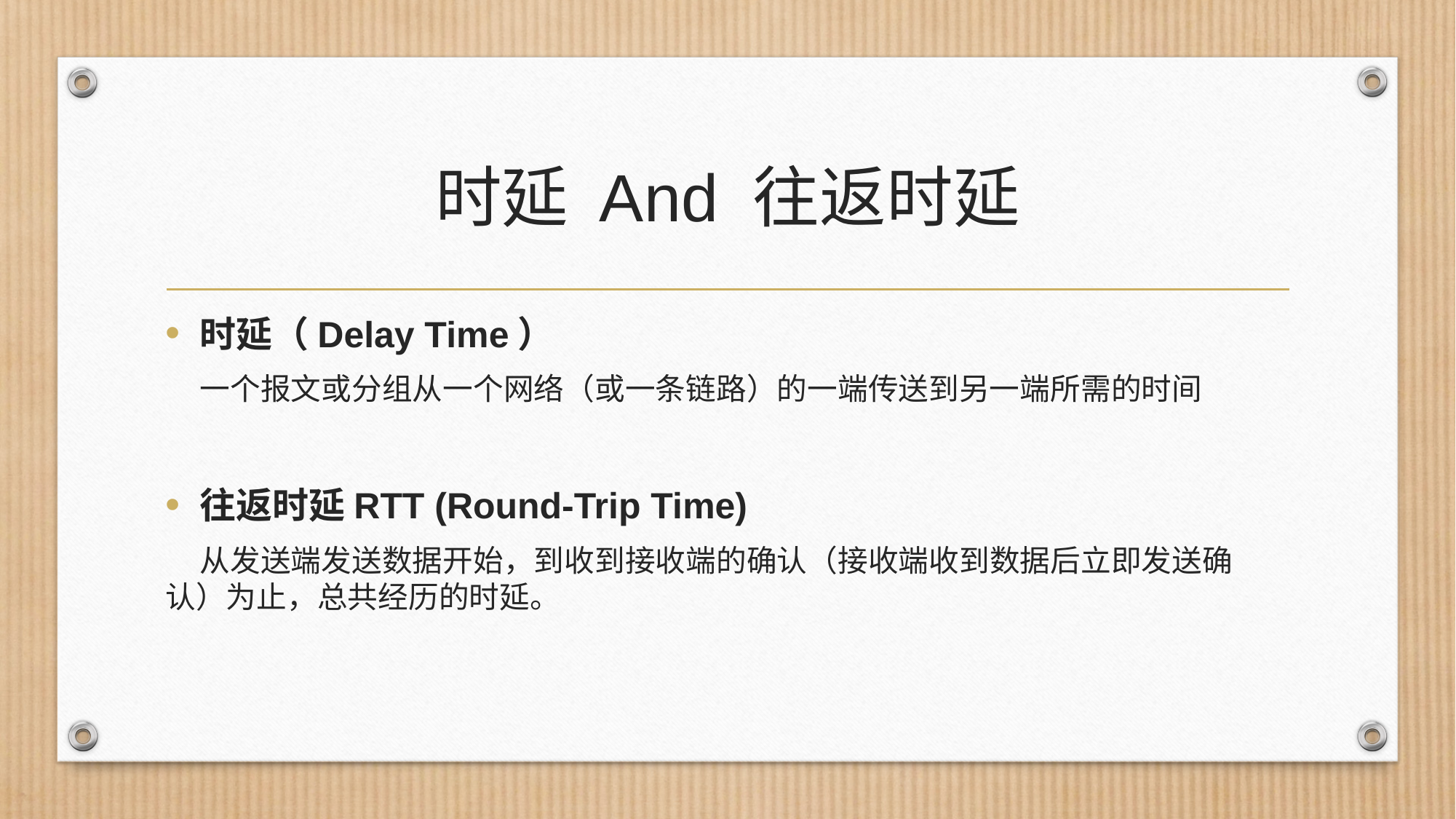

# 时延 And 往返时延
时延（Delay Time）
    一个报文或分组从一个网络（或一条链路）的一端传送到另一端所需的时间

往返时延RTT (Round-Trip Time)
    从发送端发送数据开始，到收到接收端的确认（接收端收到数据后立即发送确认）为止，总共经历的时延。